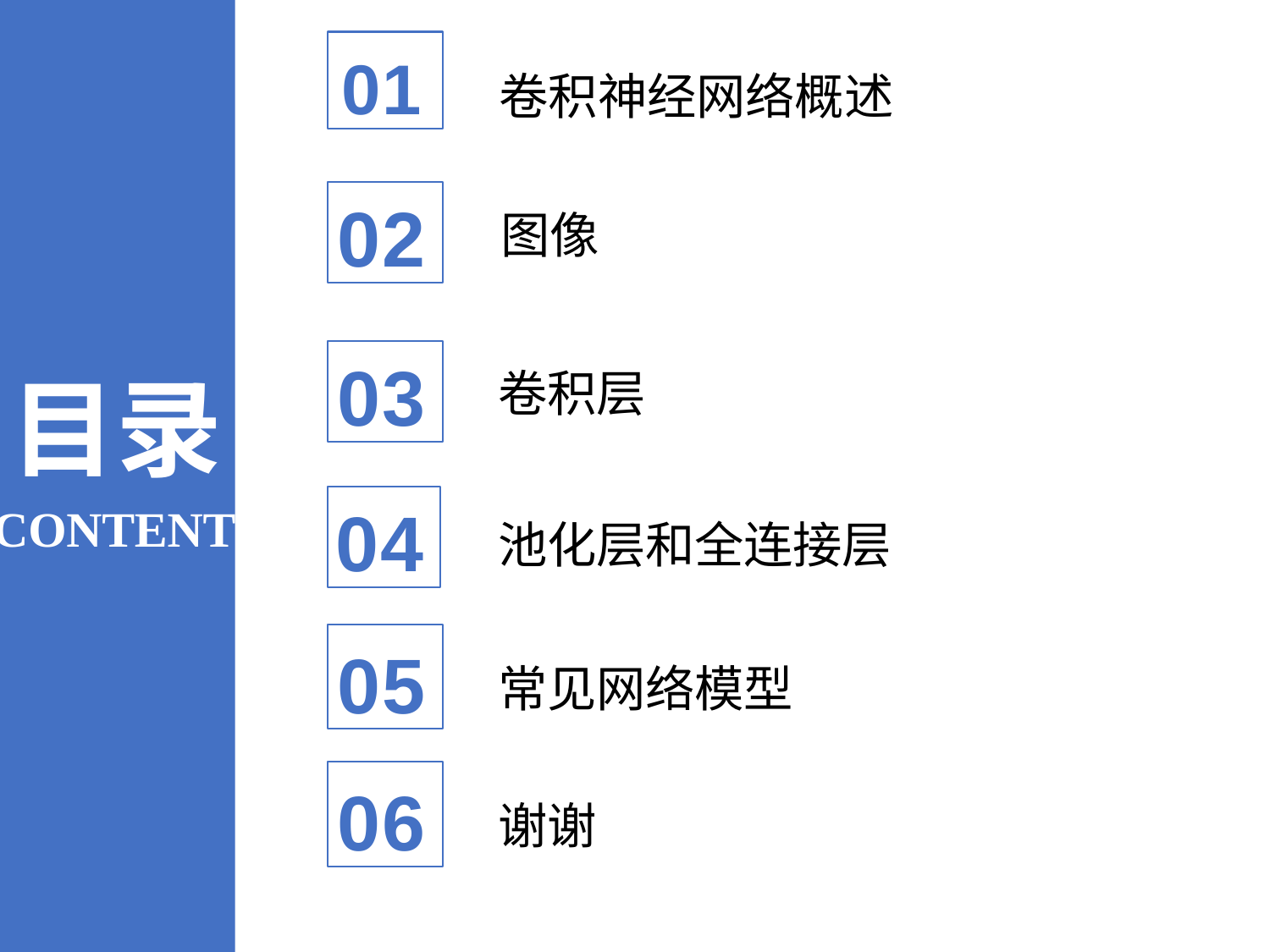

01
卷积神经网络概述
02
图像
03
目录
卷积层
04
CONTENTS
池化层和全连接层
05
常见网络模型
06
谢谢